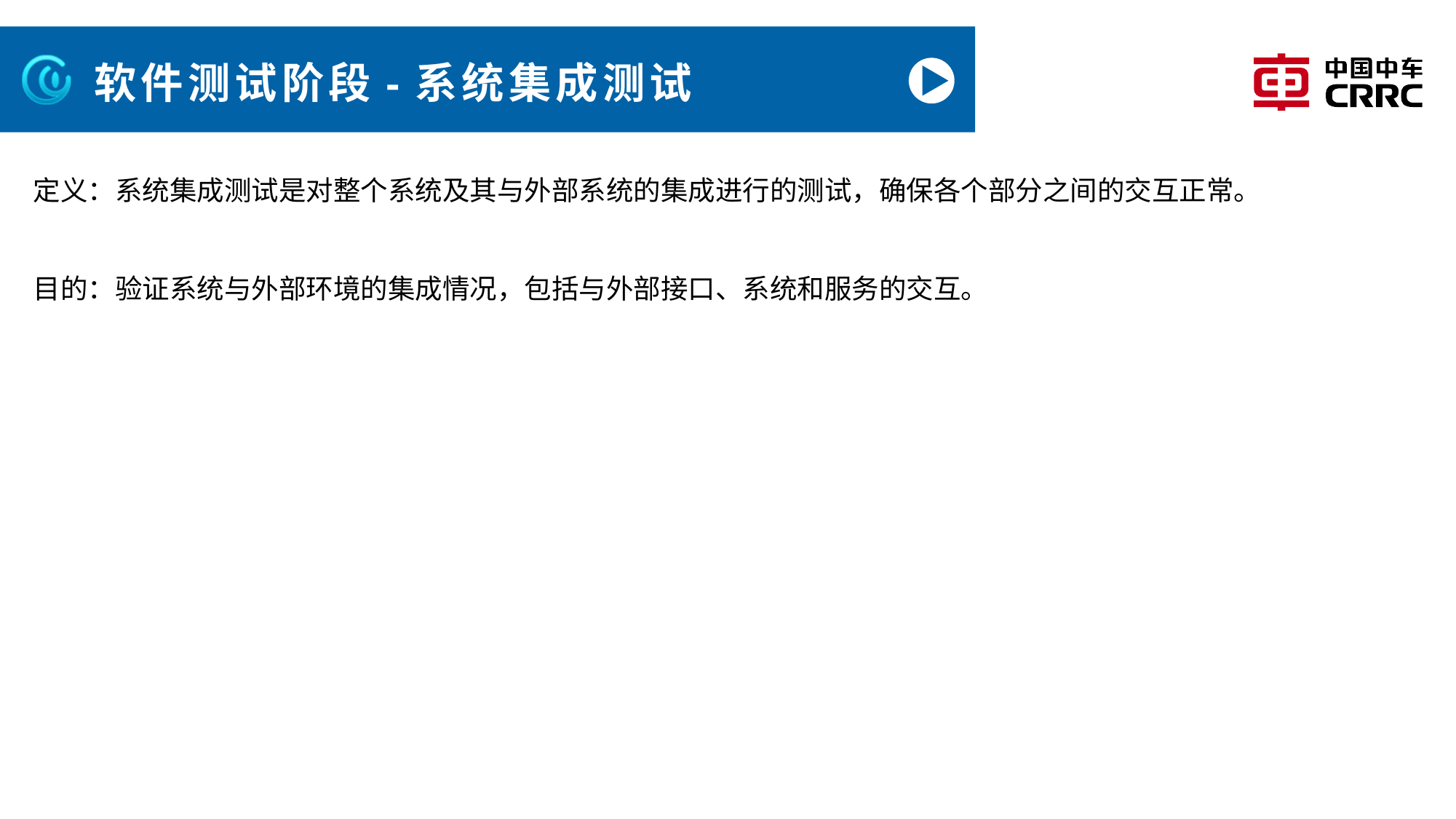

# 软件测试阶段-系统集成测试
定义：系统集成测试是对整个系统及其与外部系统的集成进行的测试，确保各个部分之间的交互正常。

目的：验证系统与外部环境的集成情况，包括与外部接口、系统和服务的交互。
78